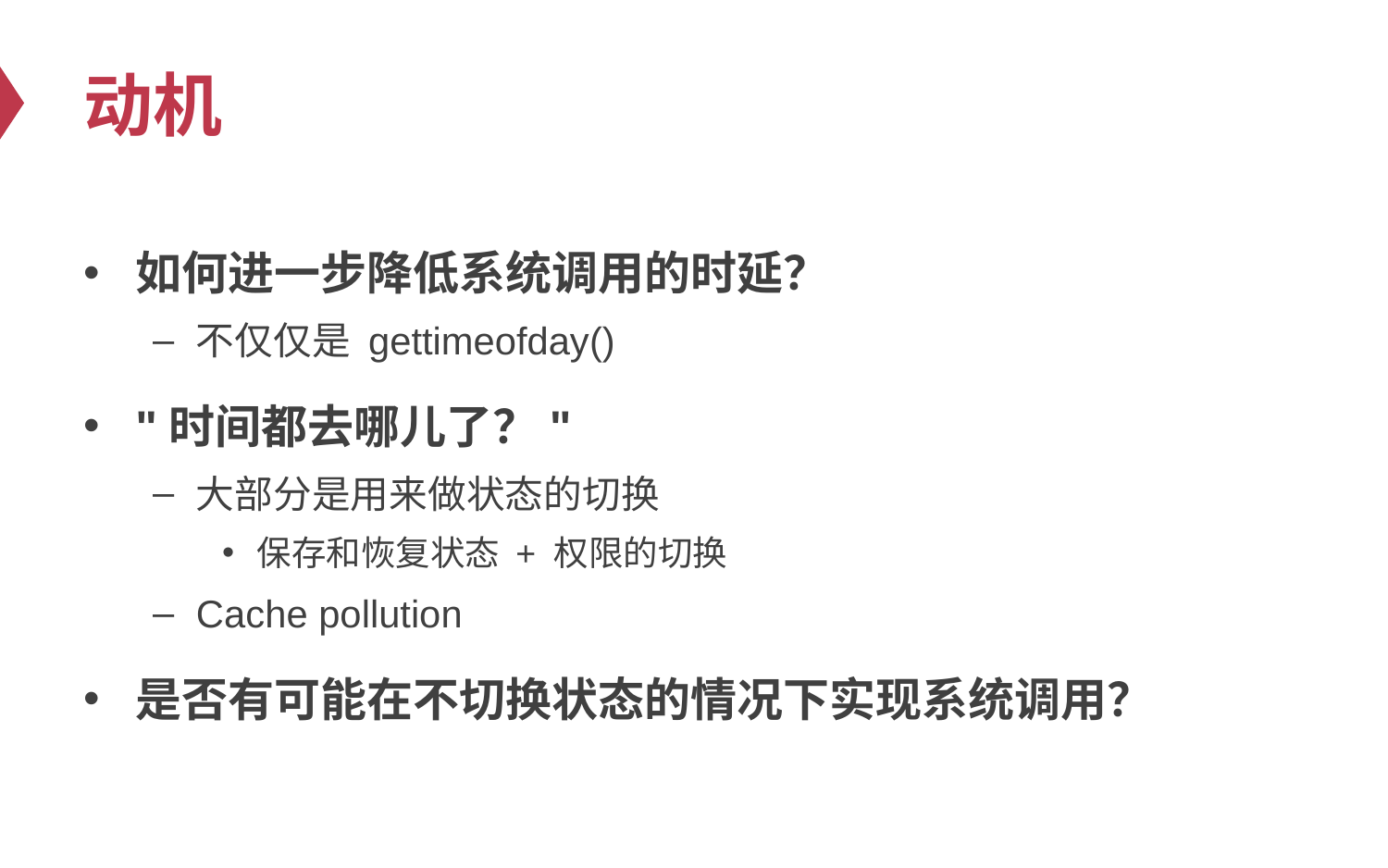

# 动机
如何进一步降低系统调用的时延？
不仅仅是 gettimeofday()
"时间都去哪儿了？"
大部分是用来做状态的切换
保存和恢复状态 + 权限的切换
Cache pollution
是否有可能在不切换状态的情况下实现系统调用？